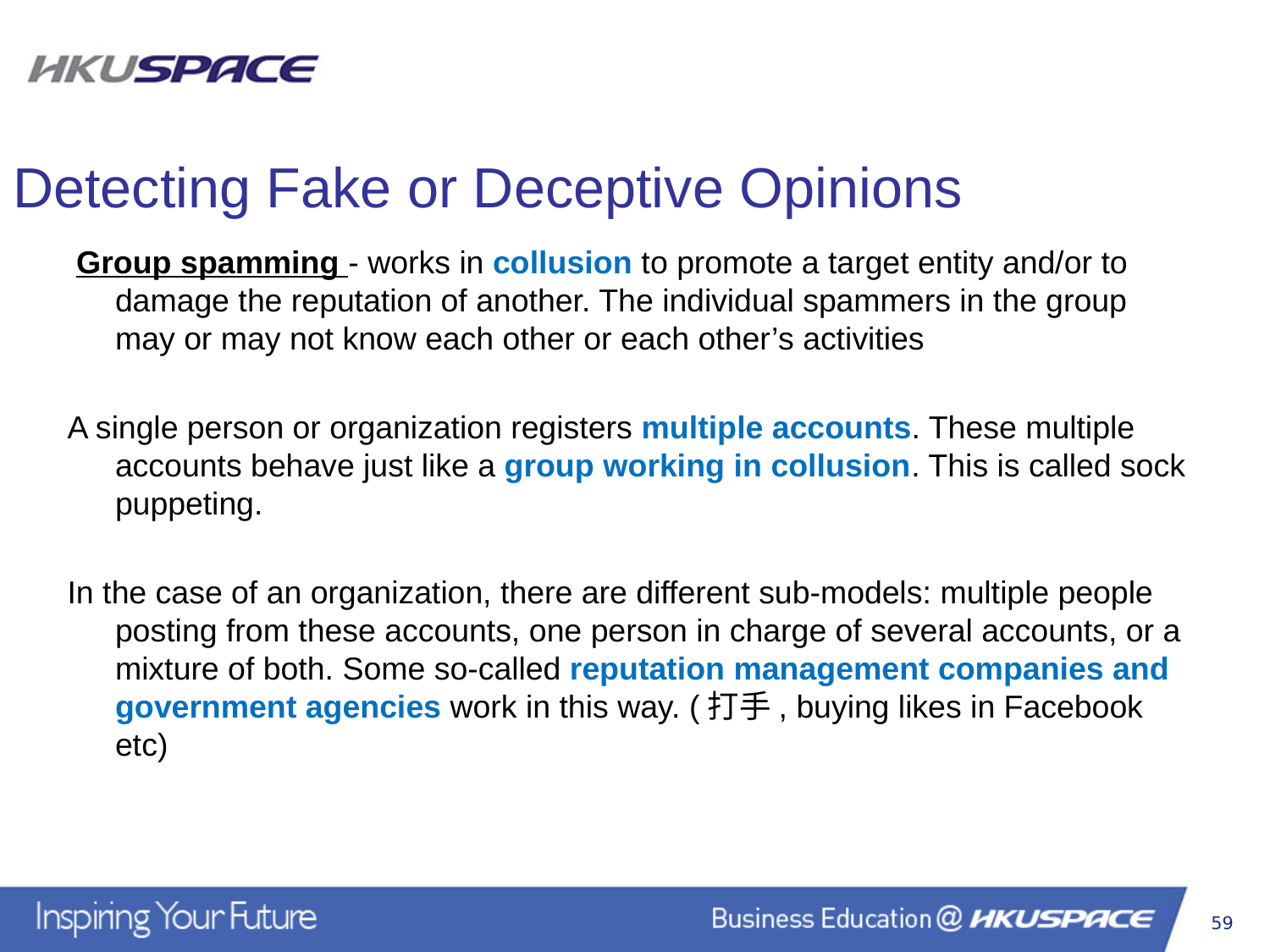

Detecting Fake or Deceptive Opinions
 Group spamming - works in collusion to promote a target entity and/or to damage the reputation of another. The individual spammers in the group may or may not know each other or each other’s activities

A single person or organization registers multiple accounts. These multiple accounts behave just like a group working in collusion. This is called sock puppeting.

In the case of an organization, there are different sub-models: multiple people posting from these accounts, one person in charge of several accounts, or a mixture of both. Some so-called reputation management companies and government agencies work in this way. (打手, buying likes in Facebook etc)
59